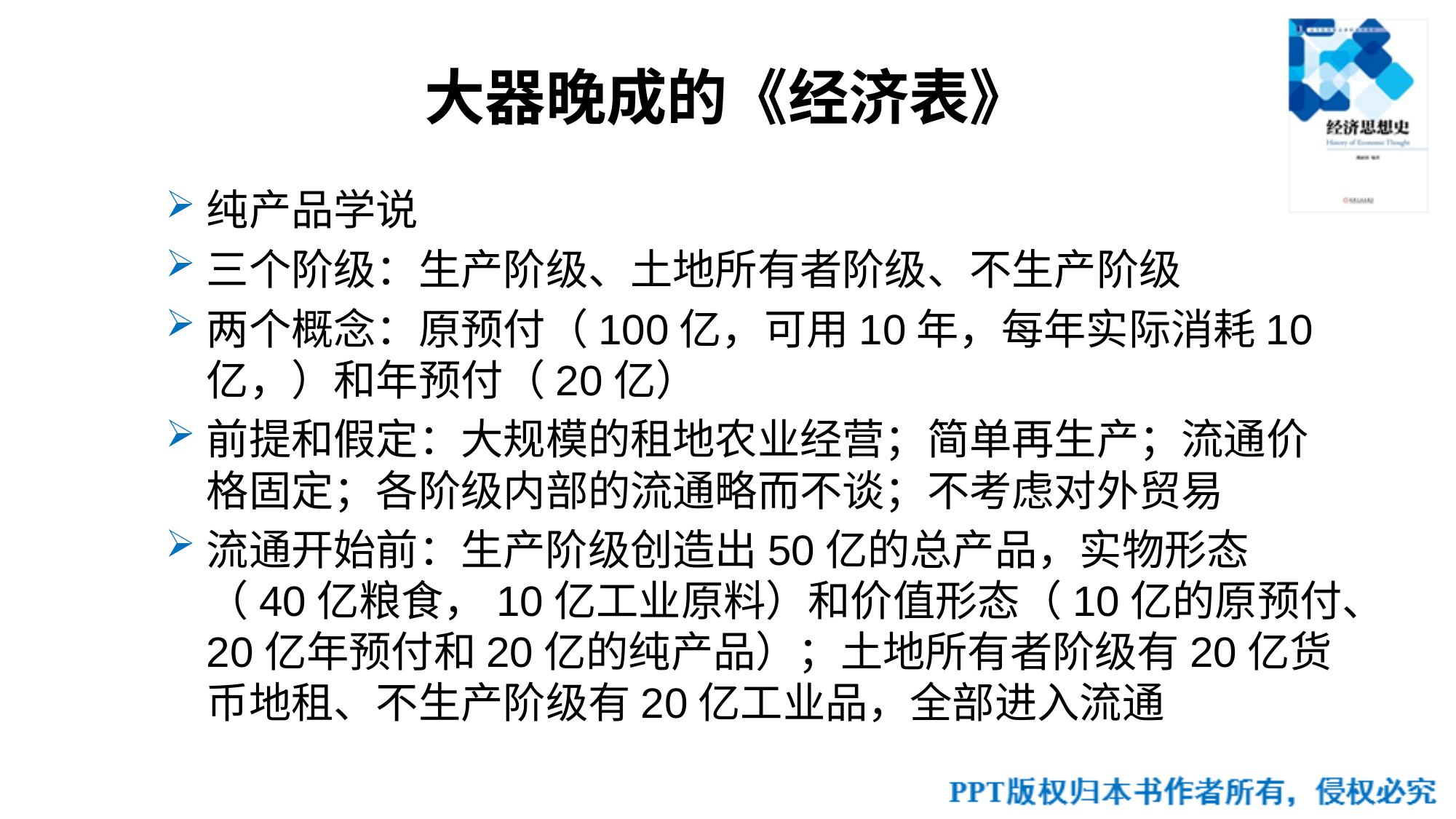

# 大器晚成的《经济表》
纯产品学说
三个阶级：生产阶级、土地所有者阶级、不生产阶级
两个概念：原预付（100亿，可用10年，每年实际消耗10亿，）和年预付（20亿）
前提和假定：大规模的租地农业经营；简单再生产；流通价格固定；各阶级内部的流通略而不谈；不考虑对外贸易
流通开始前：生产阶级创造出50亿的总产品，实物形态（40亿粮食，10亿工业原料）和价值形态（10亿的原预付、20亿年预付和20亿的纯产品）；土地所有者阶级有20亿货币地租、不生产阶级有20亿工业品，全部进入流通

65